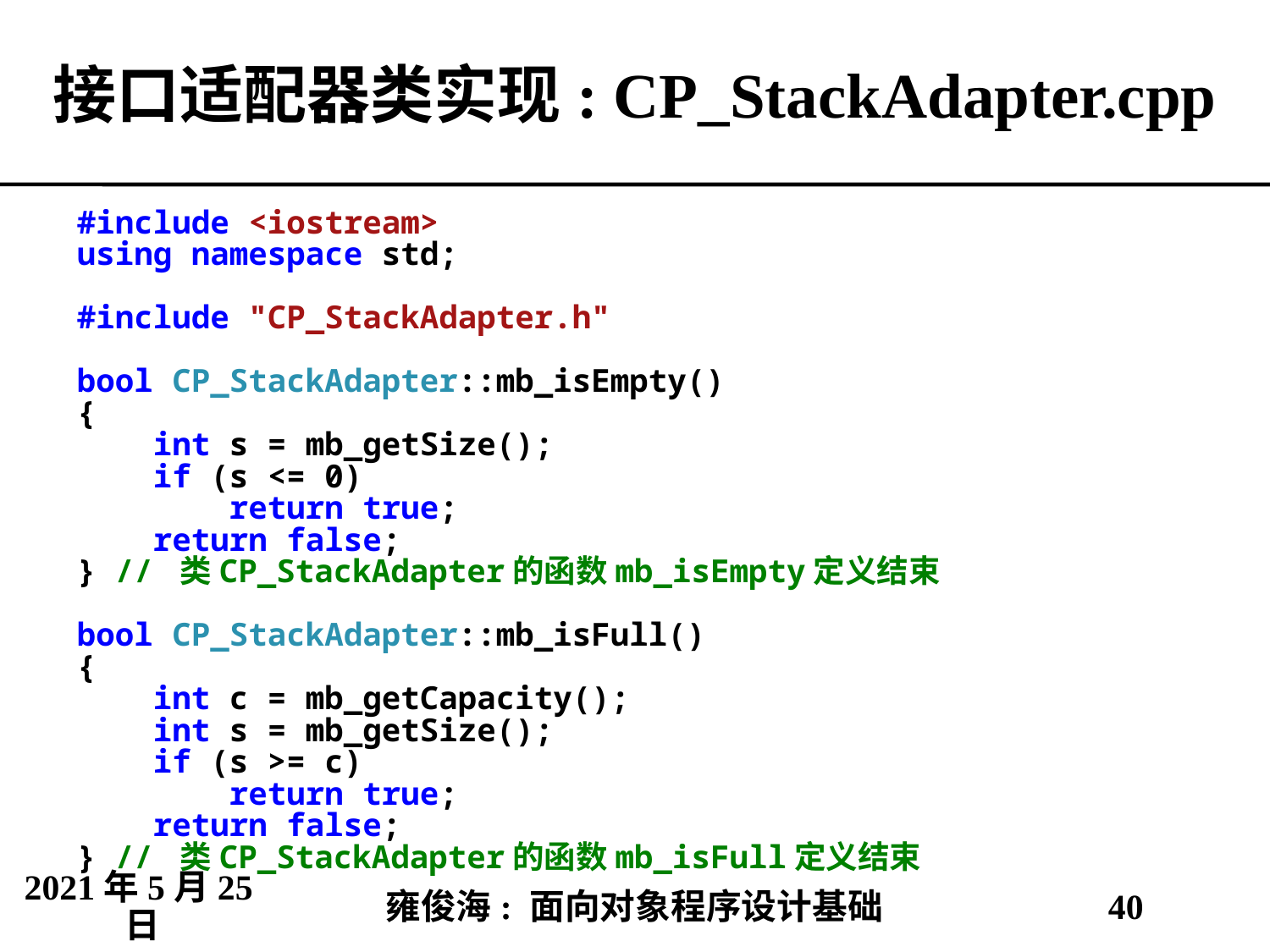

# 接口适配器类实现: CP_StackAdapter.cpp

#include <iostream>
using namespace std;

#include "CP_StackAdapter.h"

bool CP_StackAdapter::mb_isEmpty()
{
    int s = mb_getSize();
    if (s <= 0)
        return true;
    return false;
} // 类CP_StackAdapter的函数mb_isEmpty定义结束

bool CP_StackAdapter::mb_isFull()
{
    int c = mb_getCapacity();
    int s = mb_getSize();
    if (s >= c)
        return true;
    return false;
} // 类CP_StackAdapter的函数mb_isFull定义结束
2021年5月25日
雍俊海: 面向对象程序设计基础
40